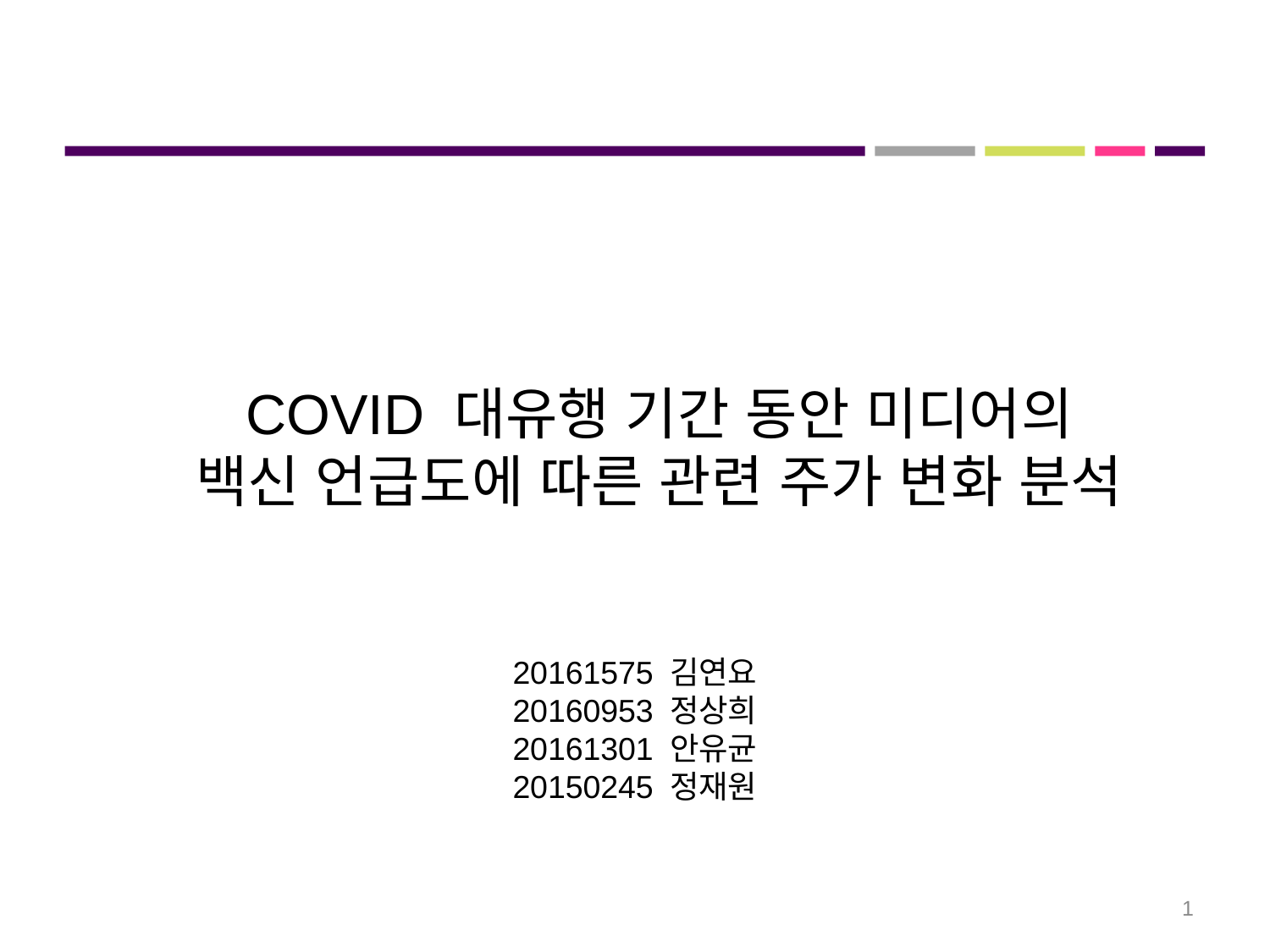

# COVID 대유행 기간 동안 미디어의 백신 언급도에 따른 관련 주가 변화 분석
20161575 김연요
20160953 정상희
20161301 안유균
20150245 정재원
1